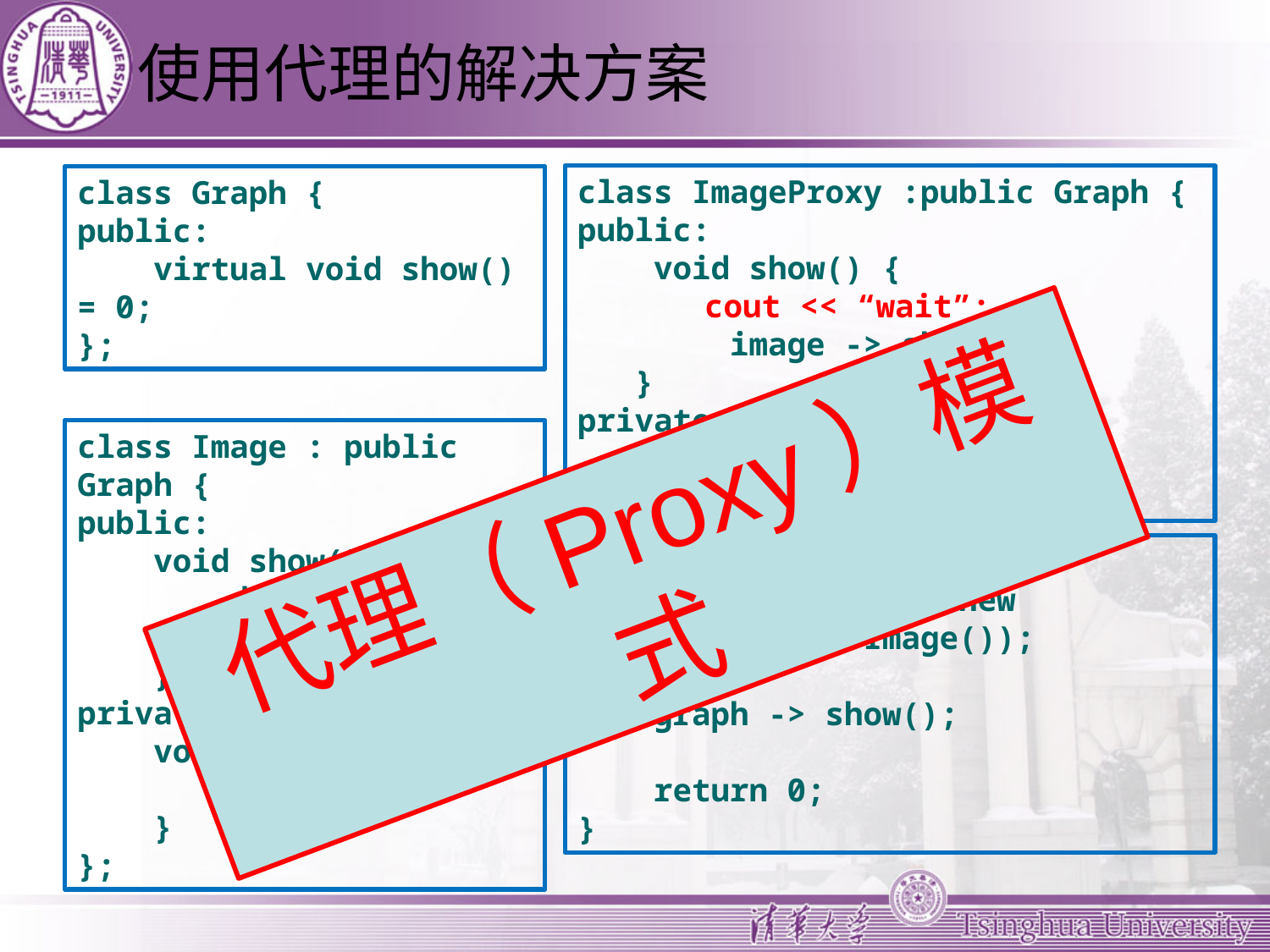

# 使用代理的解决方案
class ImageProxy :public Graph {
public:
    void show() {
	cout << “wait”;
        image -> show();
   }
private:
    Image * image;
};
class Graph {
public:
    virtual void show() = 0;
};
class Image : public Graph {
public:
    void show() {
        download();
        //……
    }
private:
    void download() {
        //……
    }
};
代理（Proxy）模式
int main() {
    Graph * graph = new ImageProxy(new Image());

    graph -> show();

    return 0;
}